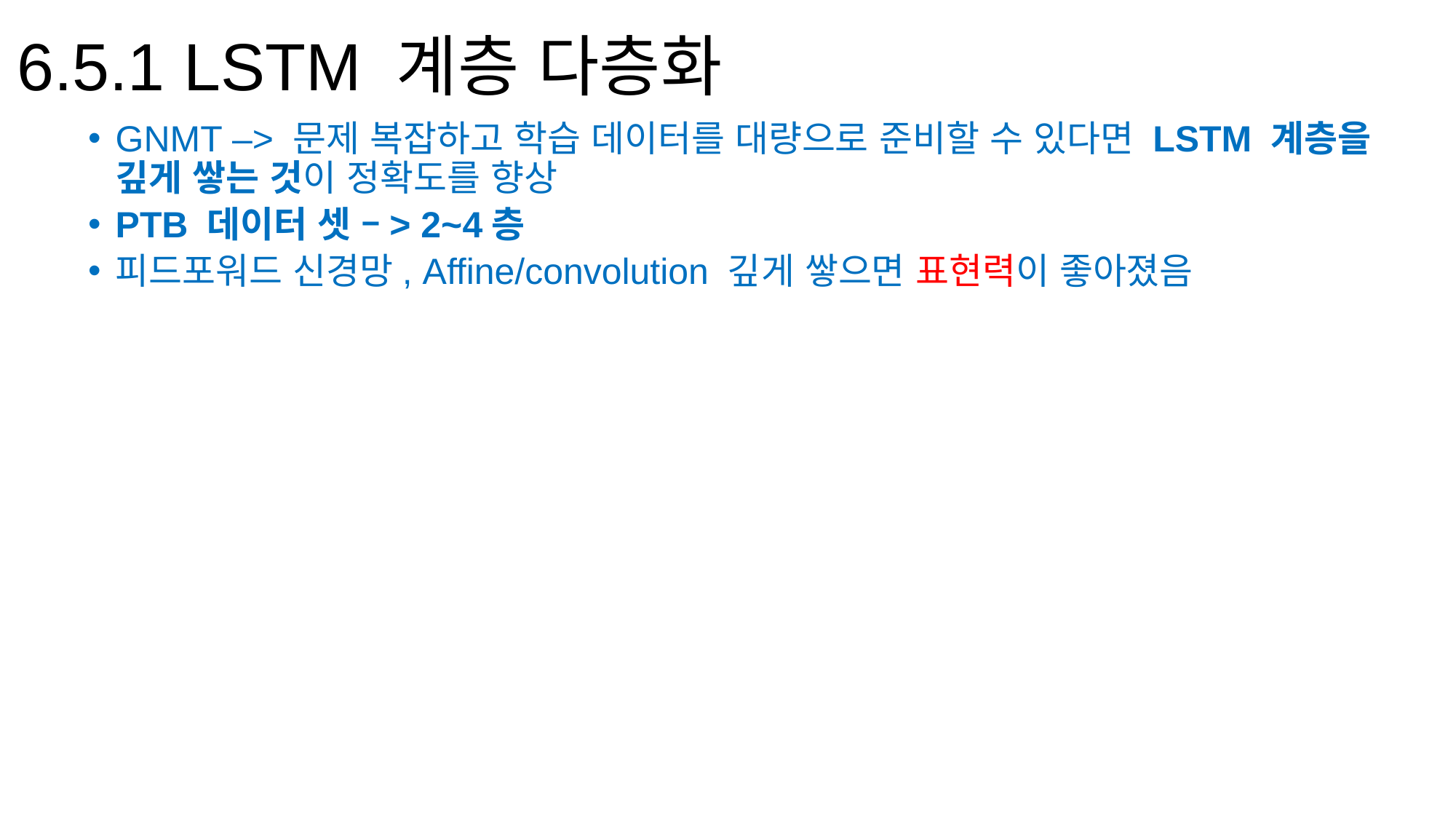

# 6.5.1 LSTM 계층 다층화
GNMT –> 문제 복잡하고 학습 데이터를 대량으로 준비할 수 있다면 LSTM 계층을 깊게 쌓는 것이 정확도를 향상
PTB 데이터 셋 –> 2~4층
피드포워드 신경망, Affine/convolution 깊게 쌓으면 표현력이 좋아졌음